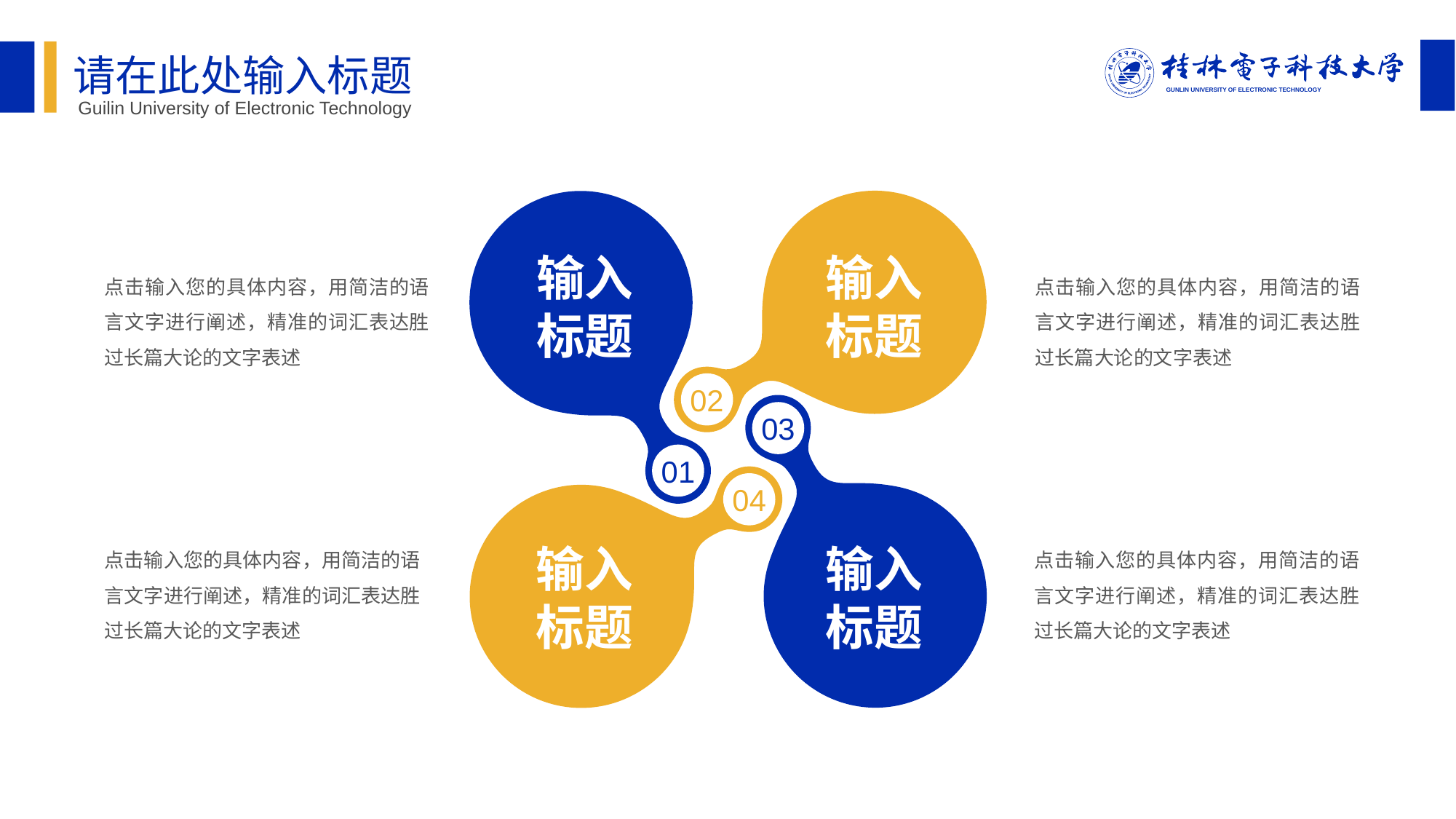

请在此处输入标题

Guilin University of Electronic Technology

输入标题
01

输入标题
02
点击输入您的具体内容，用简洁的语言文字进行阐述，精准的词汇表达胜过长篇大论的文字表述
点击输入您的具体内容，用简洁的语言文字进行阐述，精准的词汇表达胜过长篇大论的文字表述
03

输入标题

04
输入标题
点击输入您的具体内容，用简洁的语言文字进行阐述，精准的词汇表达胜过长篇大论的文字表述
点击输入您的具体内容，用简洁的语言文字进行阐述，精准的词汇表达胜过长篇大论的文字表述